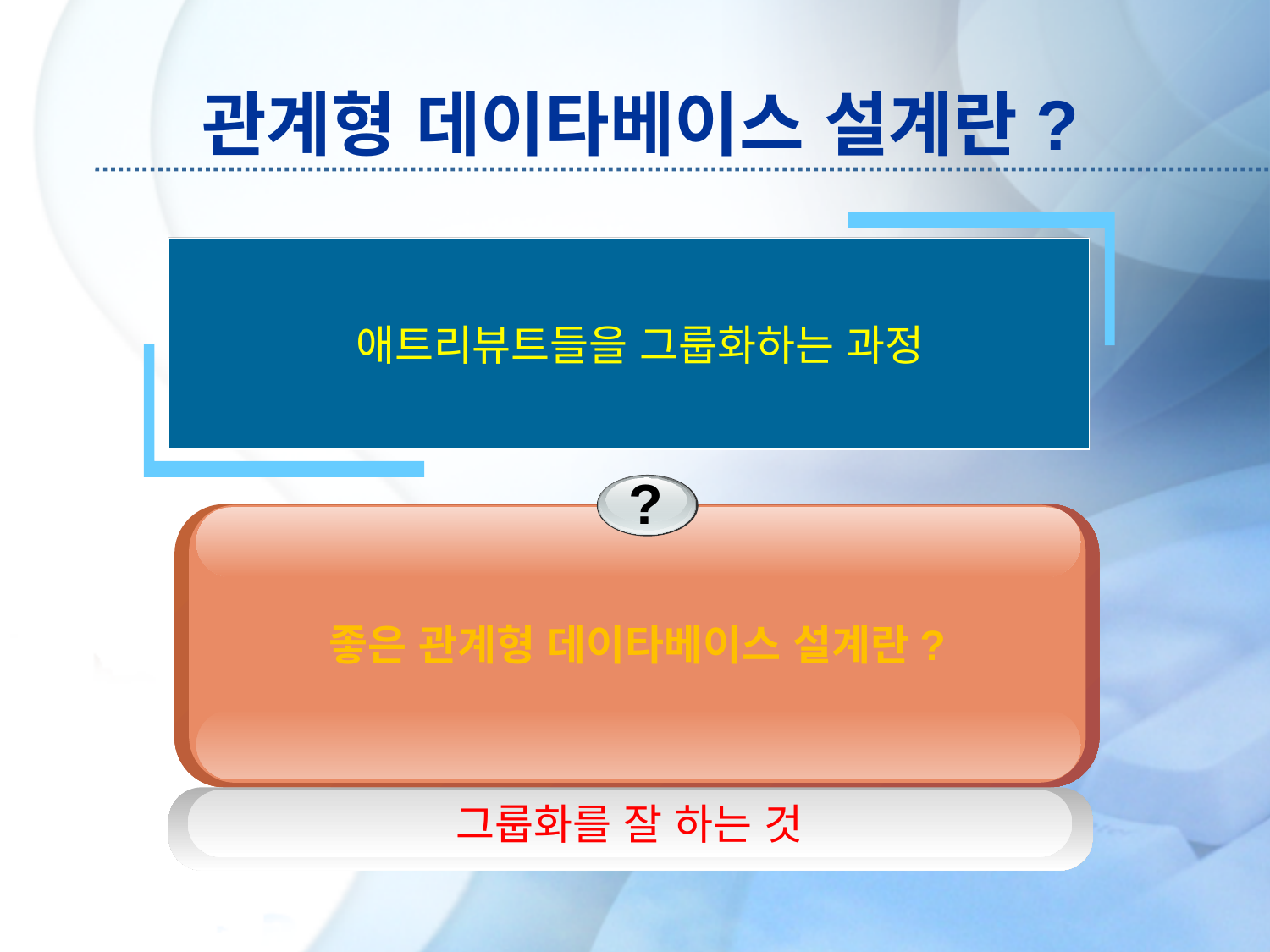

# 관계형 데이타베이스 설계란?

 애트리뷰트들을 그룹화하는 과정

?

좋은 관계형 데이타베이스 설계란?

그룹화를 잘 하는 것